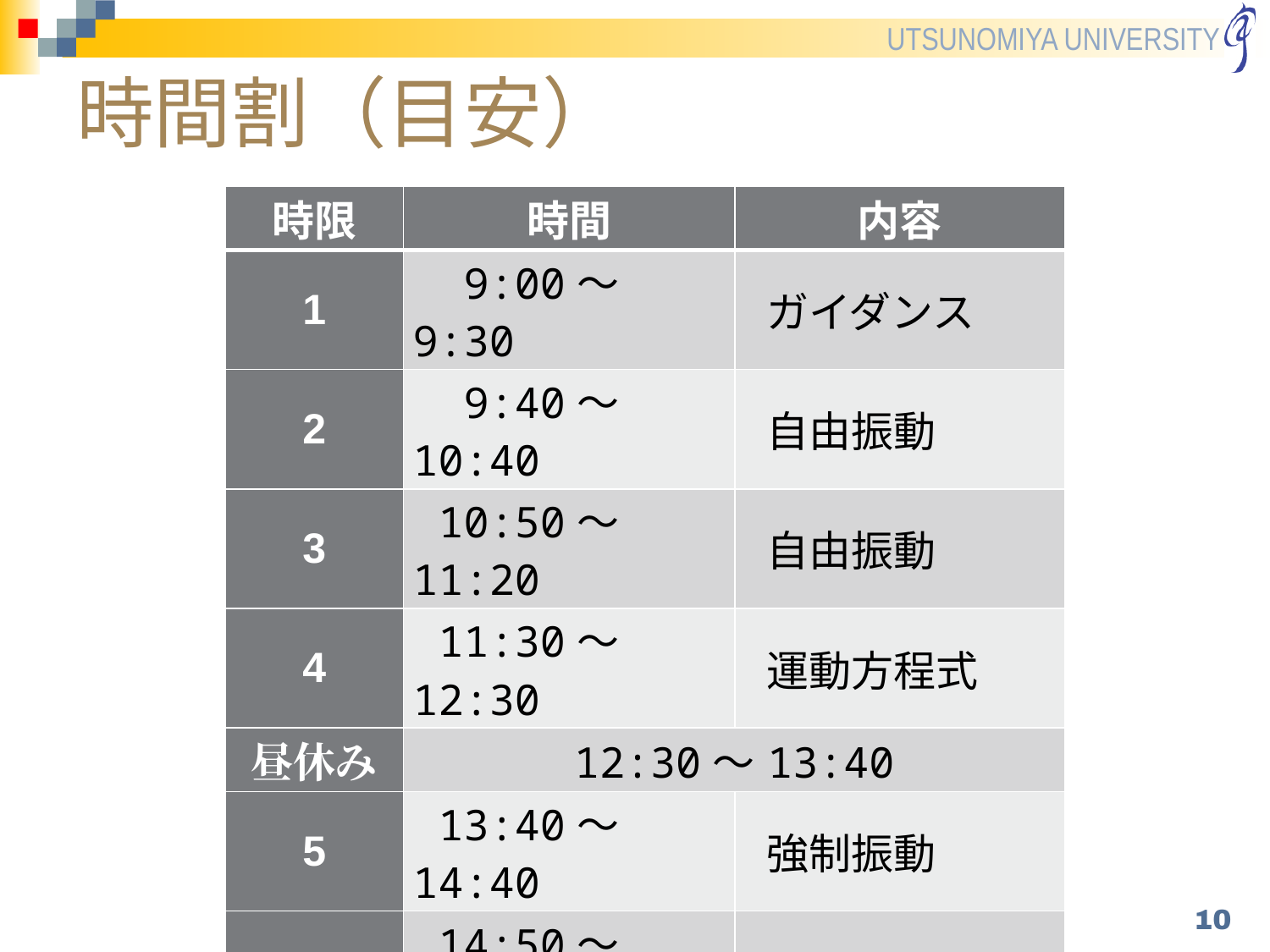

# 時間割（目安）
| 時限 | 時間 | 内容 |
| --- | --- | --- |
| 1 | 9:00～ 9:30 | ガイダンス |
| 2 | 9:40～10:40 | 自由振動 |
| 3 | 10:50～11:20 | 自由振動 |
| 4 | 11:30～12:30 | 運動方程式 |
| 昼休み | 12:30～13:40 |  |
| 5 | 13:40～14:40 | 強制振動 |
| 6 | 14:50～15:50 | 強制振動 |
| 7 | 16:00～16:30 | 非線形振動 |
| 8 | 16:40～17:00 | ディスカッション |

10